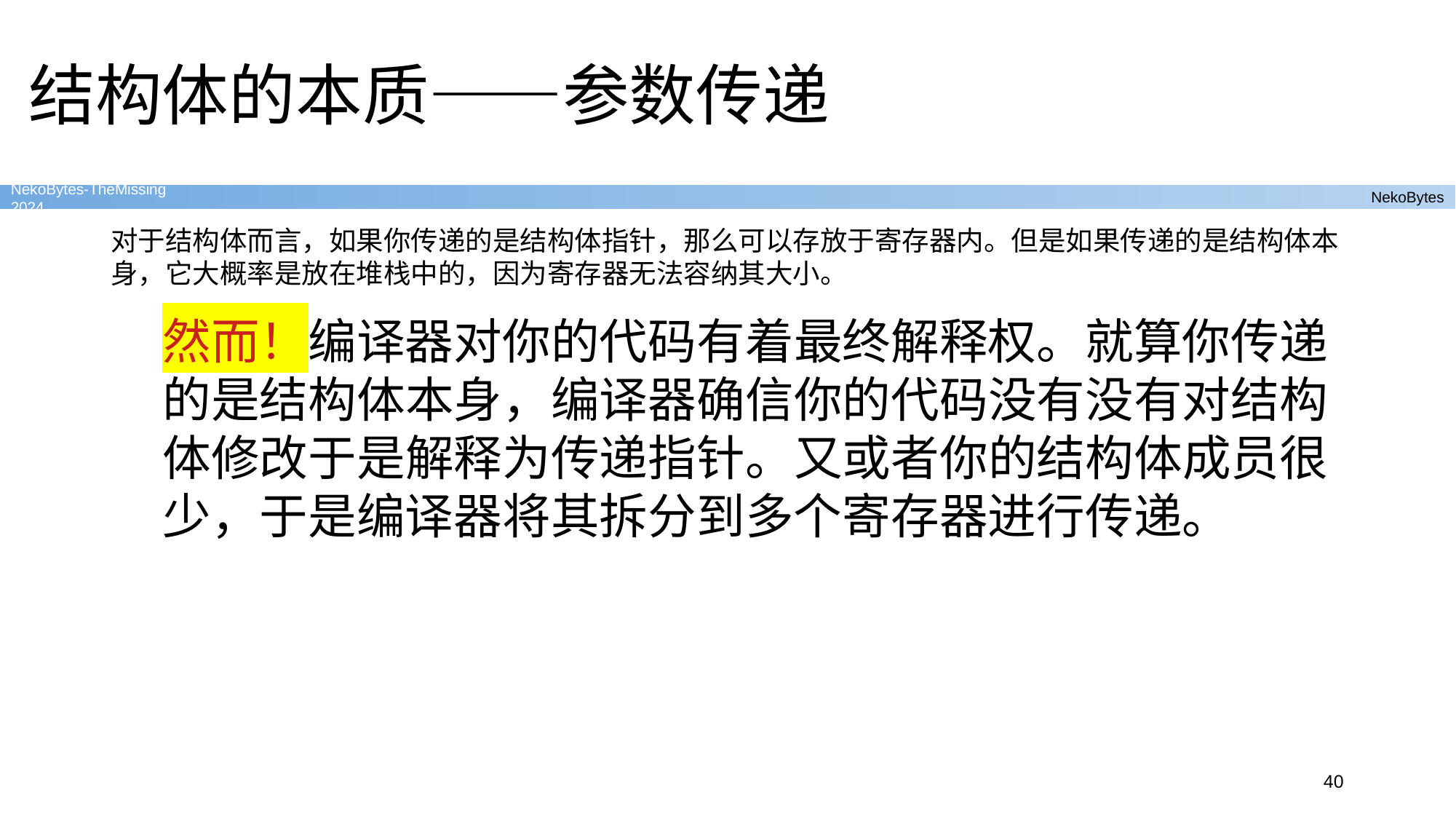

# 结构体的本质——参数传递
对于结构体而言，如果你传递的是结构体指针，那么可以存放于寄存器内。但是如果传递的是结构体本身，它大概率是放在堆栈中的，因为寄存器无法容纳其大小。
然而！编译器对你的代码有着最终解释权。就算你传递的是结构体本身，编译器确信你的代码没有没有对结构体修改于是解释为传递指针。又或者你的结构体成员很少，于是编译器将其拆分到多个寄存器进行传递。
40